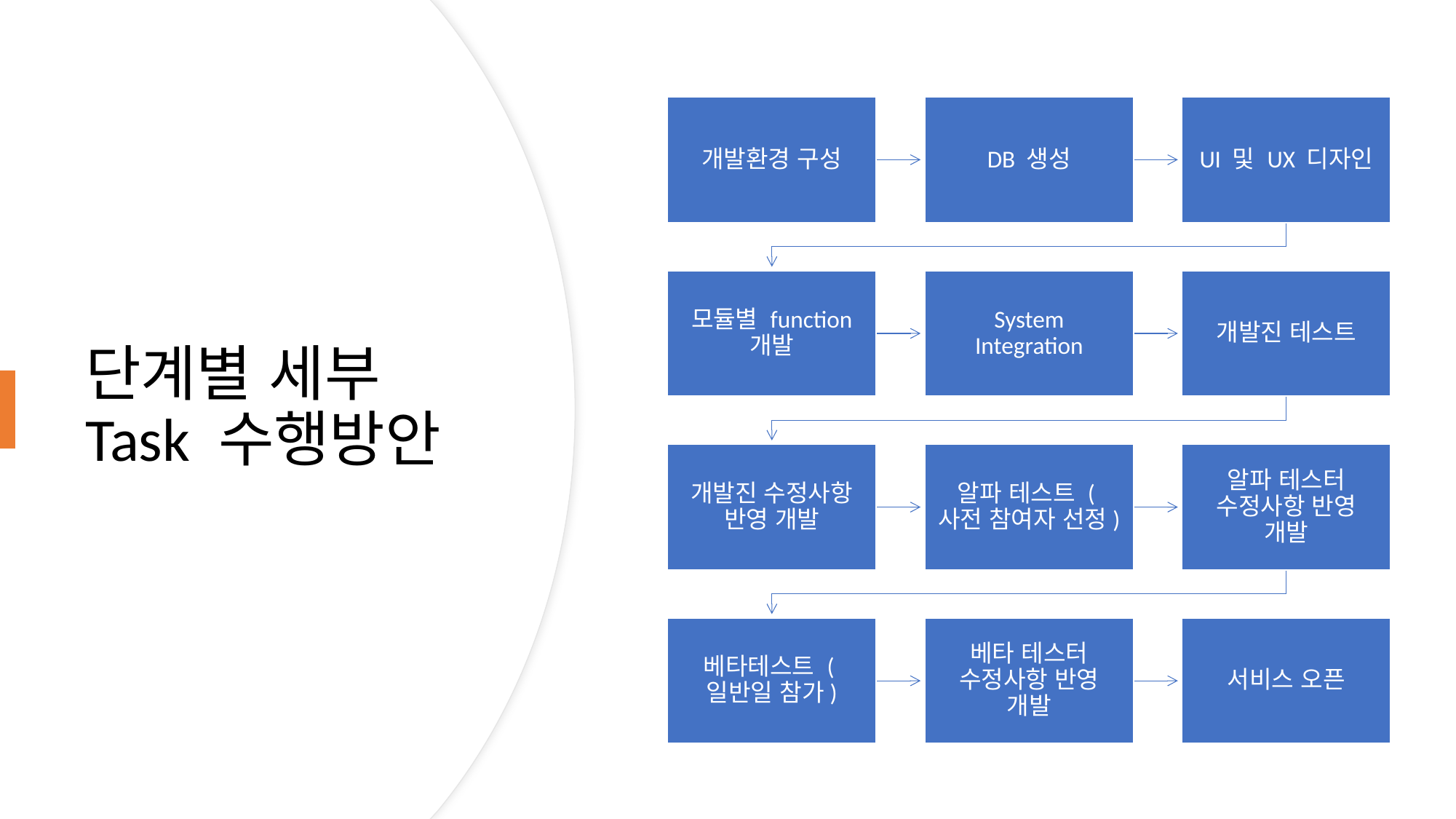

개발환경 구성

DB 생성

UI 및 UX 디자인

모듈별 function 개발

System Integration

개발진 테스트

개발진 수정사항 반영 개발

알파 테스트 (사전 참여자 선정)

알파 테스터 수정사항 반영 개발

베타테스트 (일반일 참가)

베타 테스터 수정사항 반영 개발
서비스 오픈
# 단계별 세부 Task 수행방안